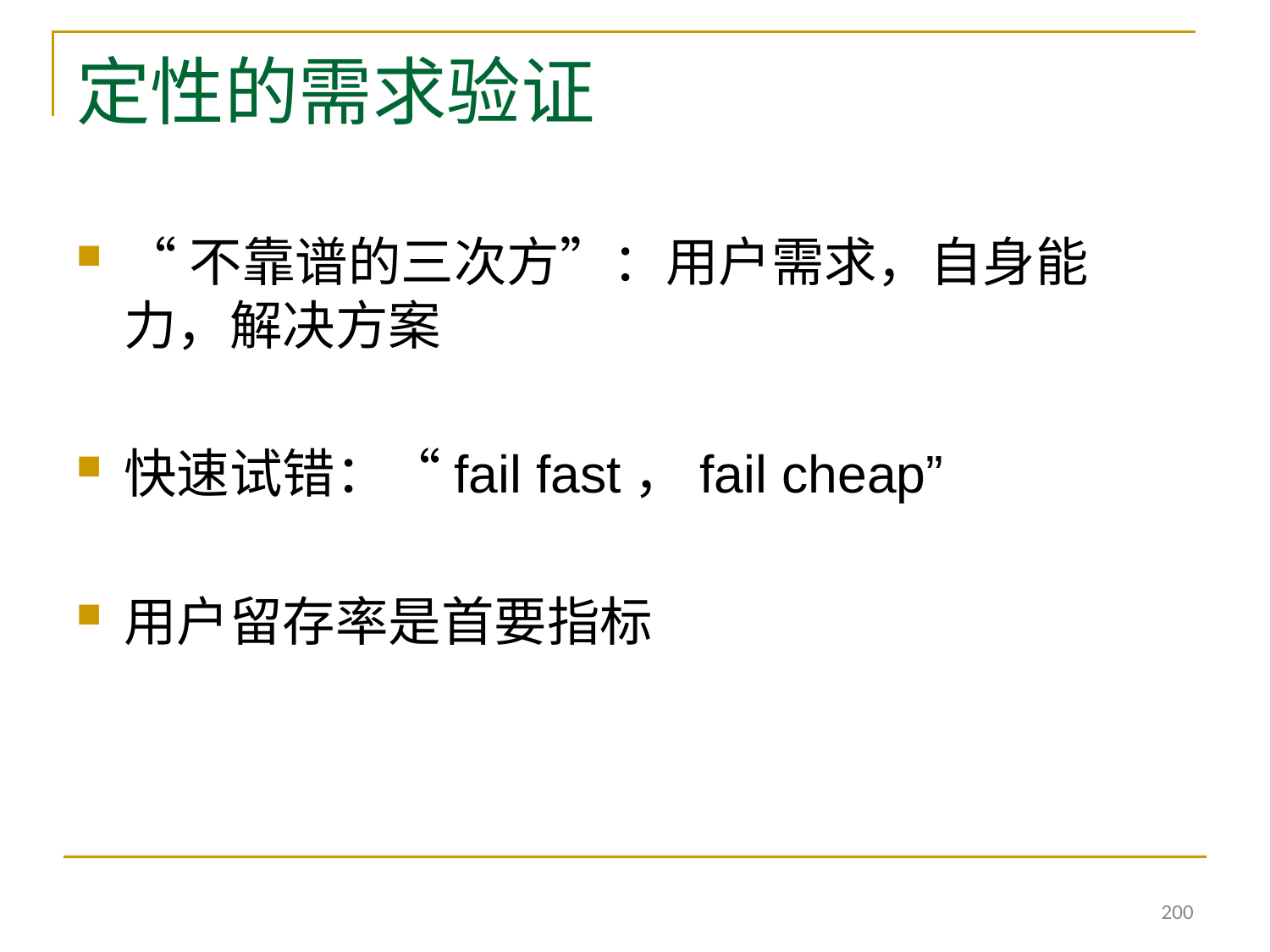

# 定性的需求验证
“不靠谱的三次方”：用户需求，自身能力，解决方案

快速试错：“fail fast，fail cheap”

用户留存率是首要指标
200